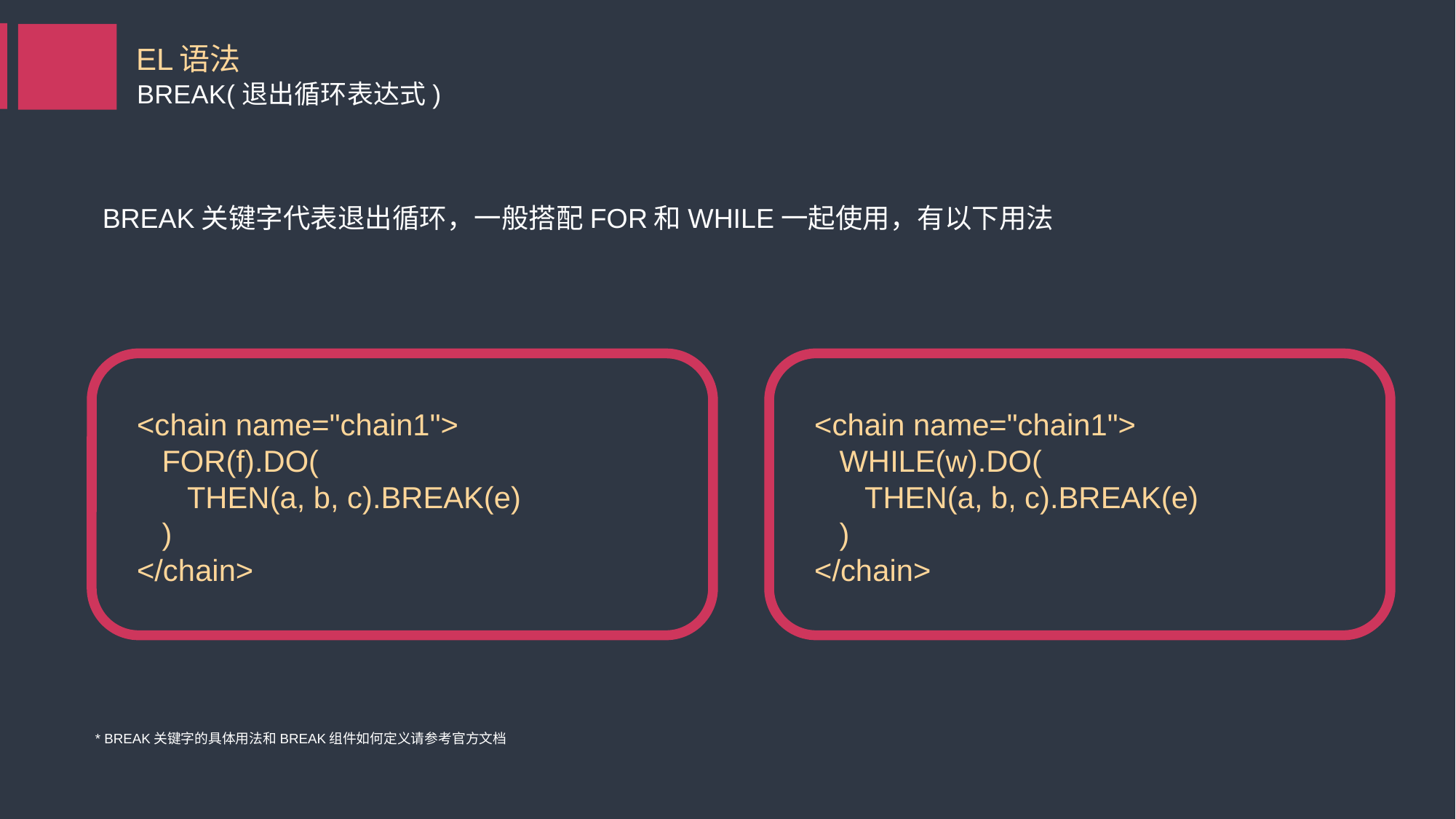

EL语法
BREAK(退出循环表达式)
BREAK关键字代表退出循环，一般搭配FOR和WHILE一起使用，有以下用法

<chain name="chain1">
   FOR(f).DO(
      THEN(a, b, c).BREAK(e)
   )
</chain>
<chain name="chain1">
   WHILE(w).DO(
      THEN(a, b, c).BREAK(e)
   )
</chain>
* BREAK关键字的具体用法和BREAK组件如何定义请参考官方文档